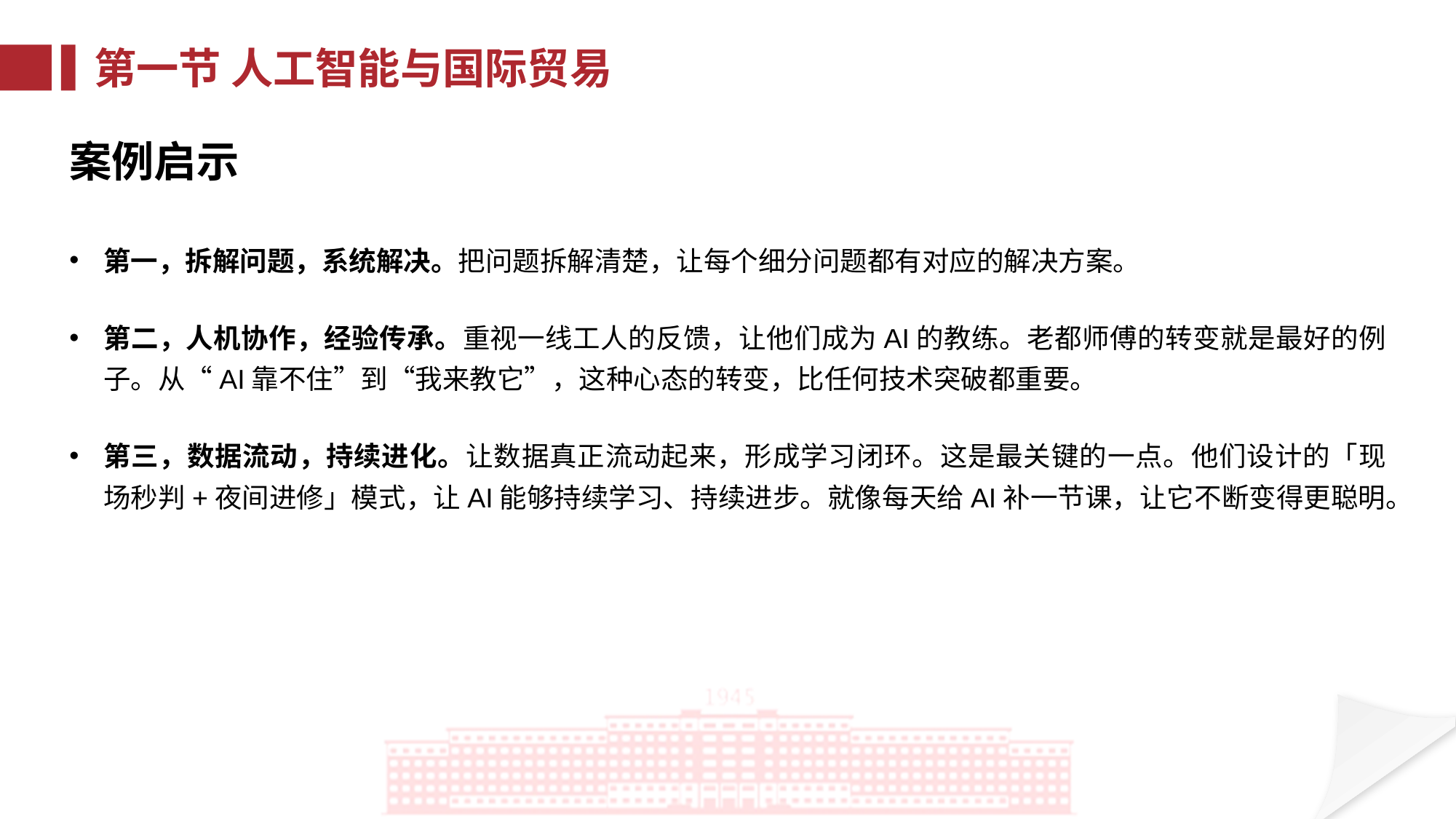

第一节 人工智能与国际贸易
案例启示
第一，拆解问题，系统解决。把问题拆解清楚，让每个细分问题都有对应的解决方案。
第二，人机协作，经验传承。重视一线工人的反馈，让他们成为AI的教练。老都师傅的转变就是最好的例子。从“AI靠不住”到“我来教它”，这种心态的转变，比任何技术突破都重要。
第三，数据流动，持续进化。让数据真正流动起来，形成学习闭环。这是最关键的一点。他们设计的「现场秒判+夜间进修」模式，让AI能够持续学习、持续进步。就像每天给AI补一节课，让它不断变得更聪明。